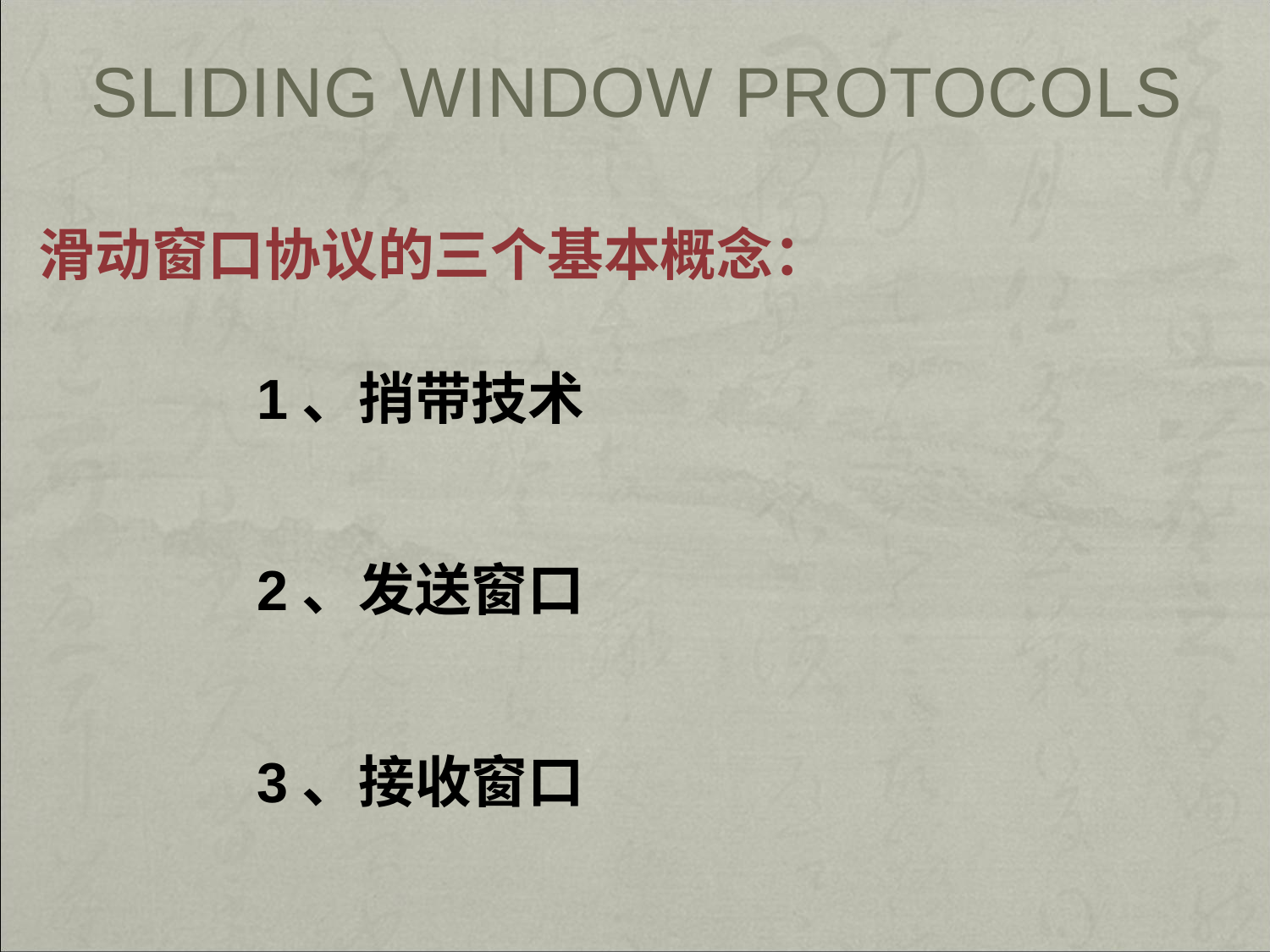

# Sliding Window Protocols
滑动窗口协议的三个基本概念：
1、捎带技术

2、发送窗口

3、接收窗口